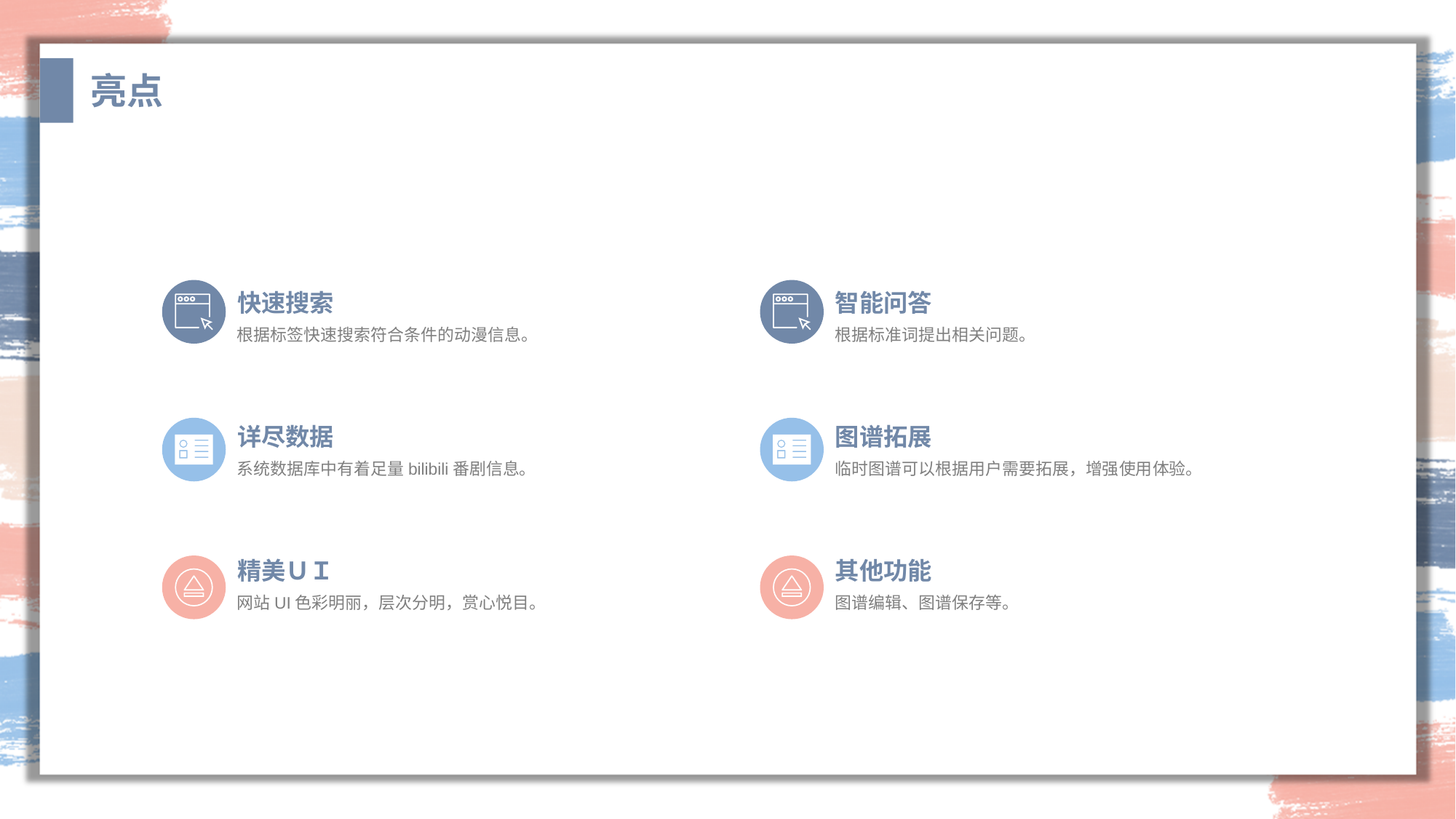

亮点

快速搜索

根据标签快速搜索符合条件的动漫信息。
详尽数据

系统数据库中有着足量bilibili番剧信息。
精美ＵＩ

网站UI色彩明丽，层次分明，赏心悦目。

智能问答

根据标准词提出相关问题。
图谱拓展

临时图谱可以根据用户需要拓展，增强使用体验。
其他功能

图谱编辑、图谱保存等。